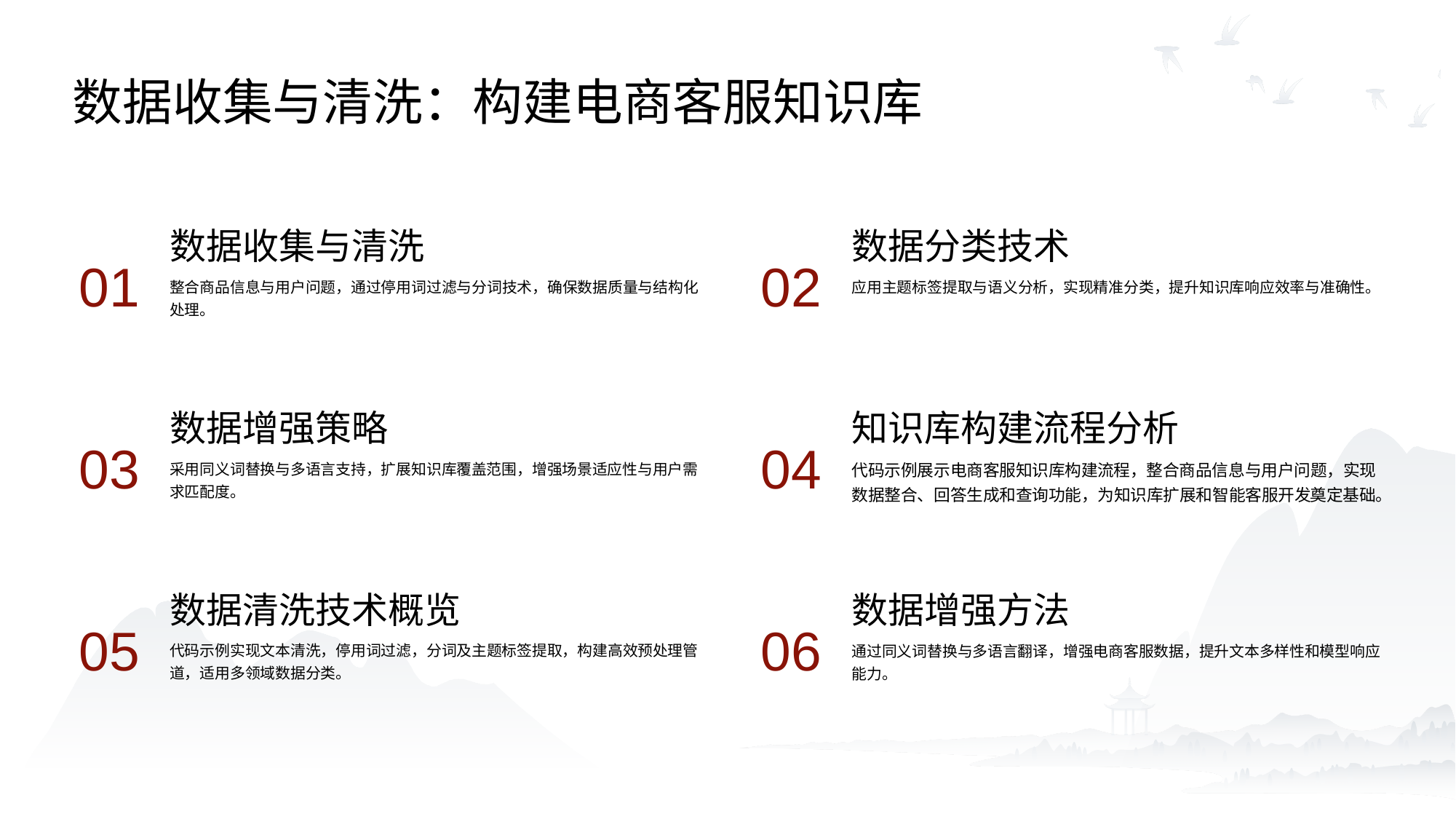

数据收集与清洗：构建电商客服知识库
数据收集与清洗
数据分类技术
01
02
整合商品信息与用户问题，通过停用词过滤与分词技术，确保数据质量与结构化处理。
应用主题标签提取与语义分析，实现精准分类，提升知识库响应效率与准确性。
数据增强策略
知识库构建流程分析
03
04
采用同义词替换与多语言支持，扩展知识库覆盖范围，增强场景适应性与用户需求匹配度。
代码示例展示电商客服知识库构建流程，整合商品信息与用户问题，实现数据整合、回答生成和查询功能，为知识库扩展和智能客服开发奠定基础。
数据清洗技术概览
数据增强方法
05
06
代码示例实现文本清洗，停用词过滤，分词及主题标签提取，构建高效预处理管道，适用多领域数据分类。
通过同义词替换与多语言翻译，增强电商客服数据，提升文本多样性和模型响应能力。